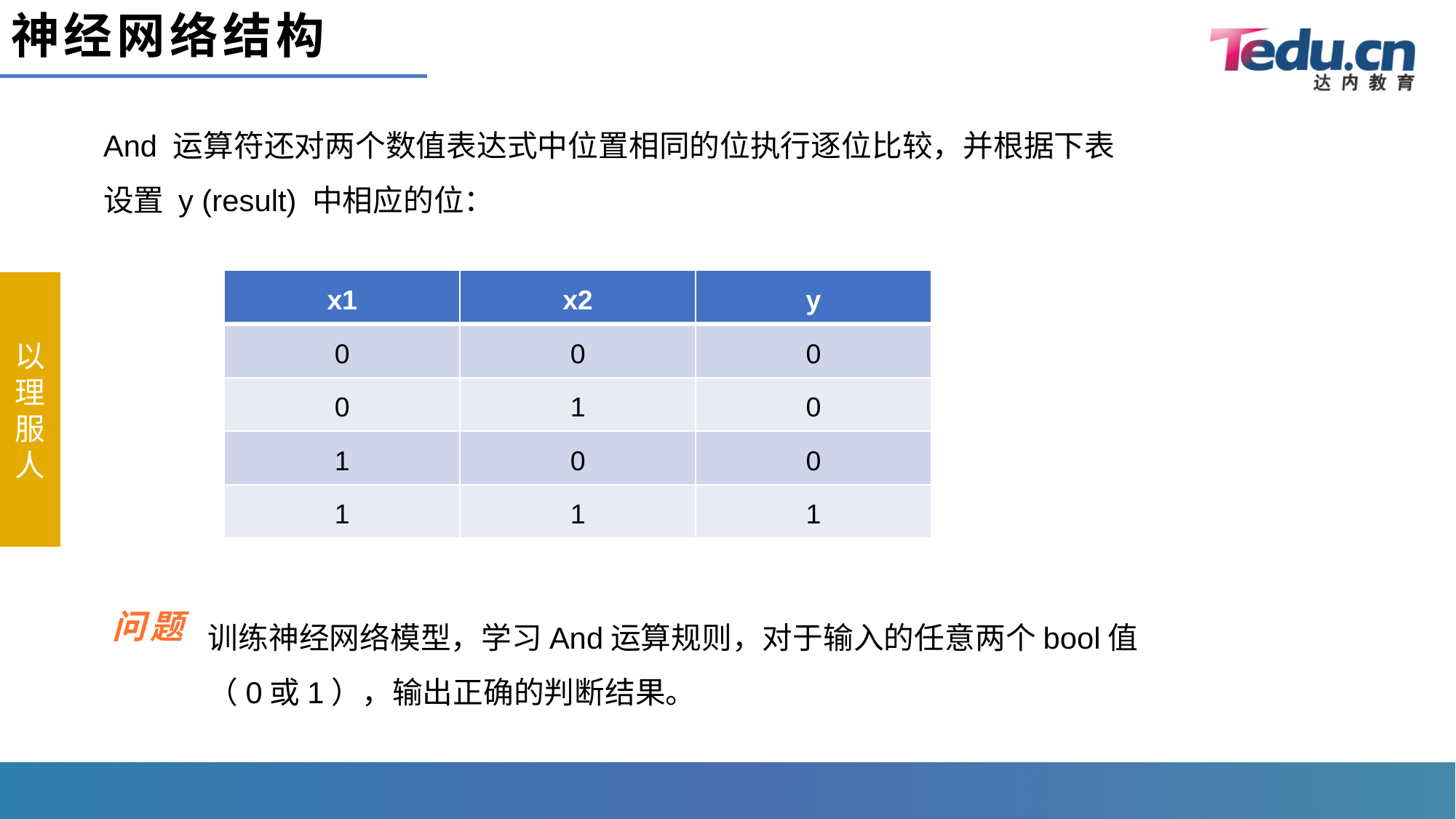

# 神经网络结构
And 运算符还对两个数值表达式中位置相同的位执行逐位比较，并根据下表设置 y (result) 中相应的位：
| x1 | x2 | y |
| --- | --- | --- |
| 0 | 0 | 0 |
| 0 | 1 | 0 |
| 1 | 0 | 0 |
| 1 | 1 | 1 |
训练神经网络模型，学习And运算规则，对于输入的任意两个bool值（0或1），输出正确的判断结果。
问题